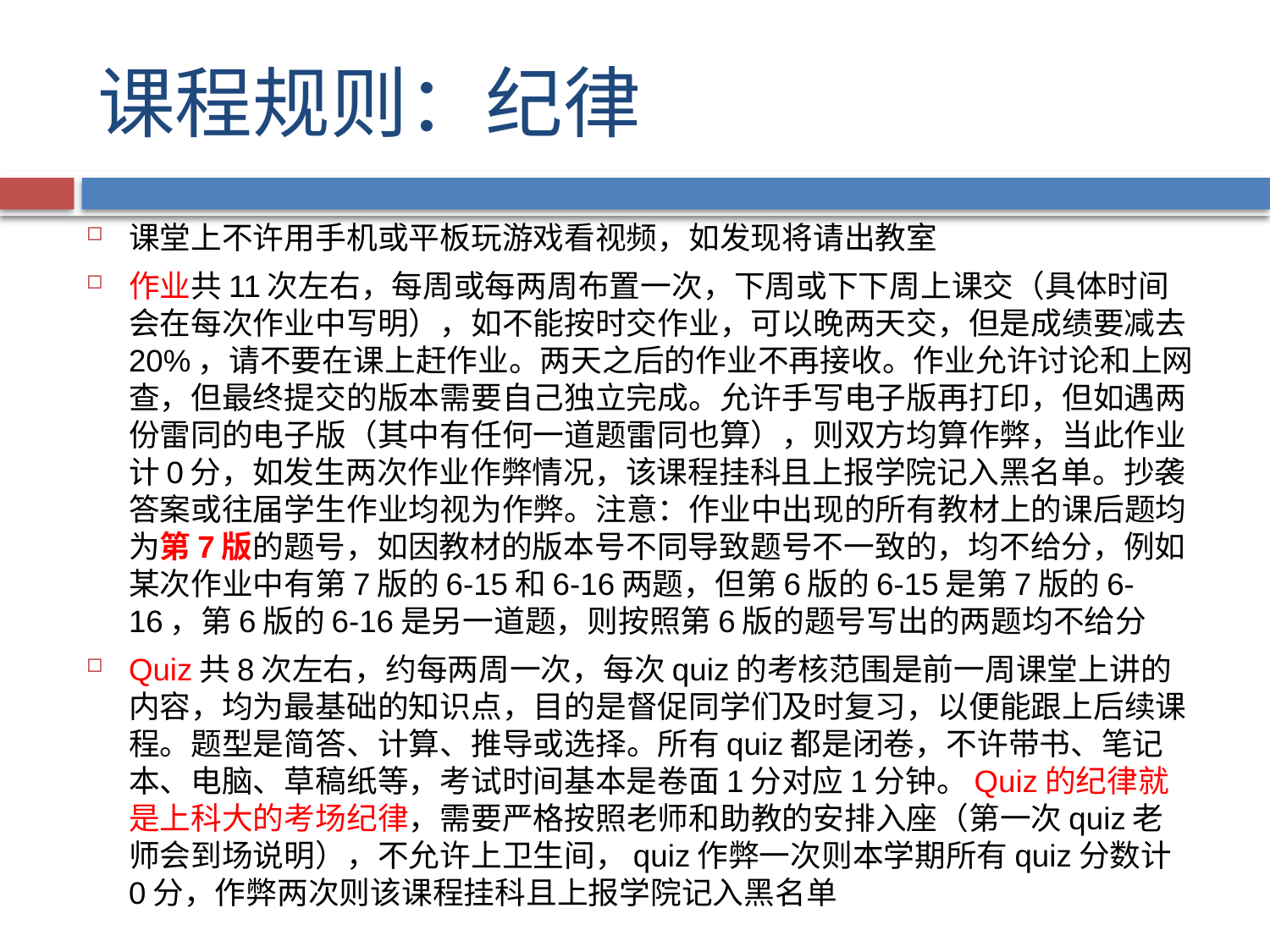

# 课程规则：纪律
课堂上不许用手机或平板玩游戏看视频，如发现将请出教室
作业共11次左右，每周或每两周布置一次，下周或下下周上课交（具体时间会在每次作业中写明），如不能按时交作业，可以晚两天交，但是成绩要减去20%，请不要在课上赶作业。两天之后的作业不再接收。作业允许讨论和上网查，但最终提交的版本需要自己独立完成。允许手写电子版再打印，但如遇两份雷同的电子版（其中有任何一道题雷同也算），则双方均算作弊，当此作业计0分，如发生两次作业作弊情况，该课程挂科且上报学院记入黑名单。抄袭答案或往届学生作业均视为作弊。注意：作业中出现的所有教材上的课后题均为第7版的题号，如因教材的版本号不同导致题号不一致的，均不给分，例如某次作业中有第7版的6-15和6-16两题，但第6版的6-15是第7版的6-16，第6版的6-16是另一道题，则按照第6版的题号写出的两题均不给分
Quiz共8次左右，约每两周一次，每次quiz的考核范围是前一周课堂上讲的内容，均为最基础的知识点，目的是督促同学们及时复习，以便能跟上后续课程。题型是简答、计算、推导或选择。所有quiz都是闭卷，不许带书、笔记本、电脑、草稿纸等，考试时间基本是卷面1分对应1分钟。Quiz的纪律就是上科大的考场纪律，需要严格按照老师和助教的安排入座（第一次quiz老师会到场说明），不允许上卫生间，quiz作弊一次则本学期所有quiz分数计0分，作弊两次则该课程挂科且上报学院记入黑名单